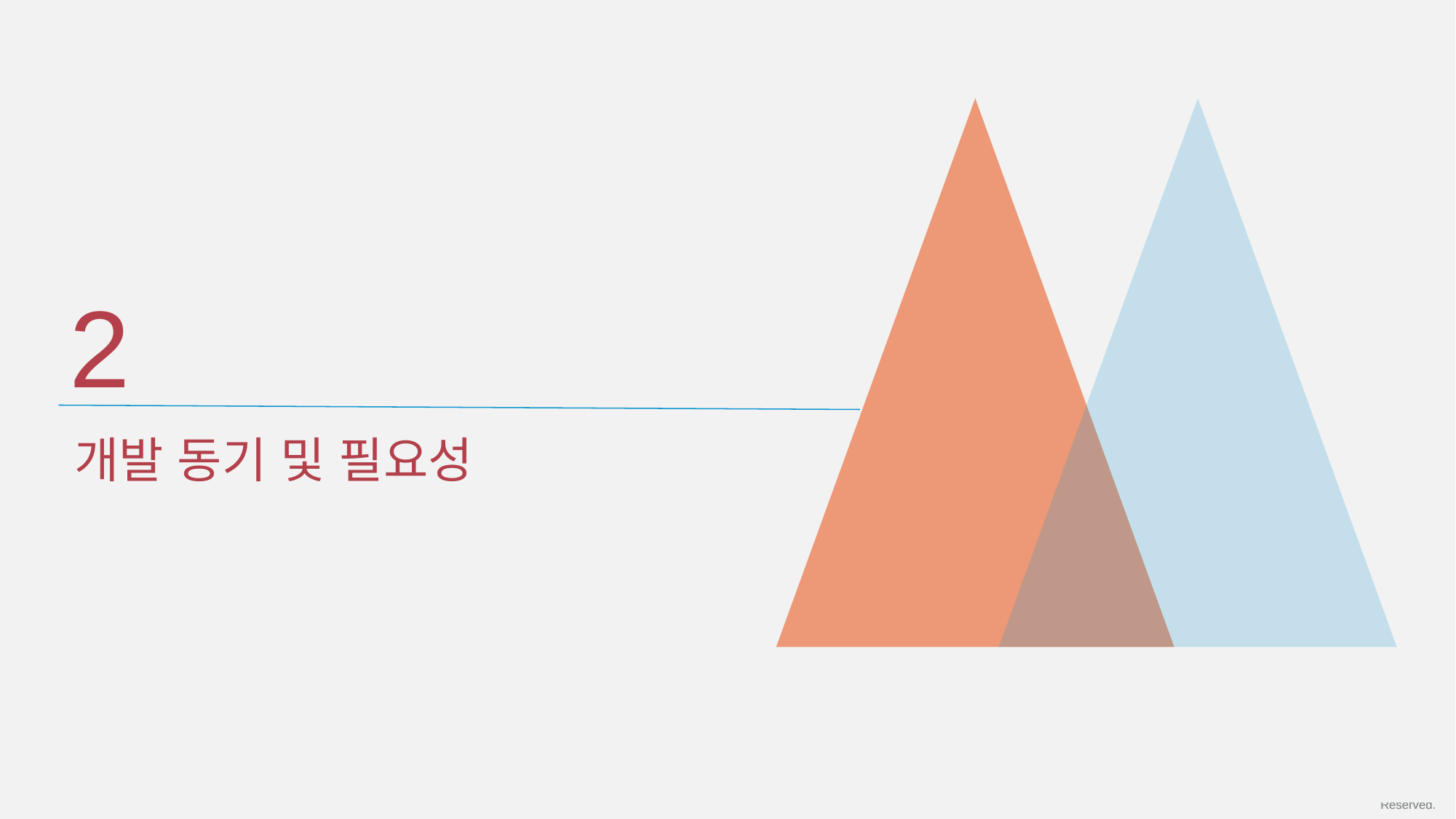

2
개발 동기 및 필요성
Copyrightⓒ. Saebyeol Yu. All Rights Reserved.